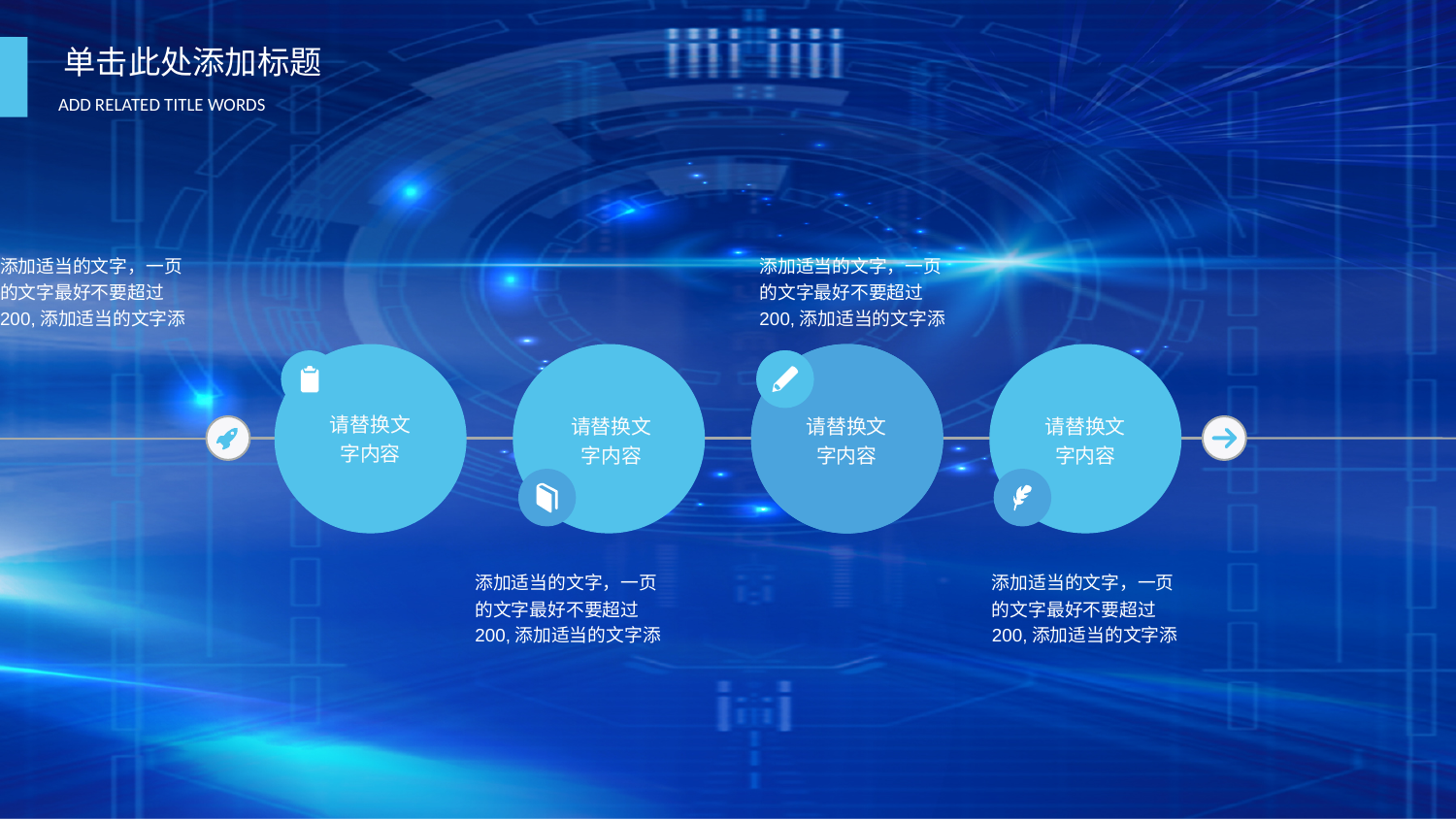

添加适当的文字，一页的文字最好不要超过200,添加适当的文字添
添加适当的文字，一页的文字最好不要超过200,添加适当的文字添

请替换文字内容
请替换文字内容
请替换文字内容
请替换文字内容

添加适当的文字，一页的文字最好不要超过200,添加适当的文字添
添加适当的文字，一页的文字最好不要超过200,添加适当的文字添